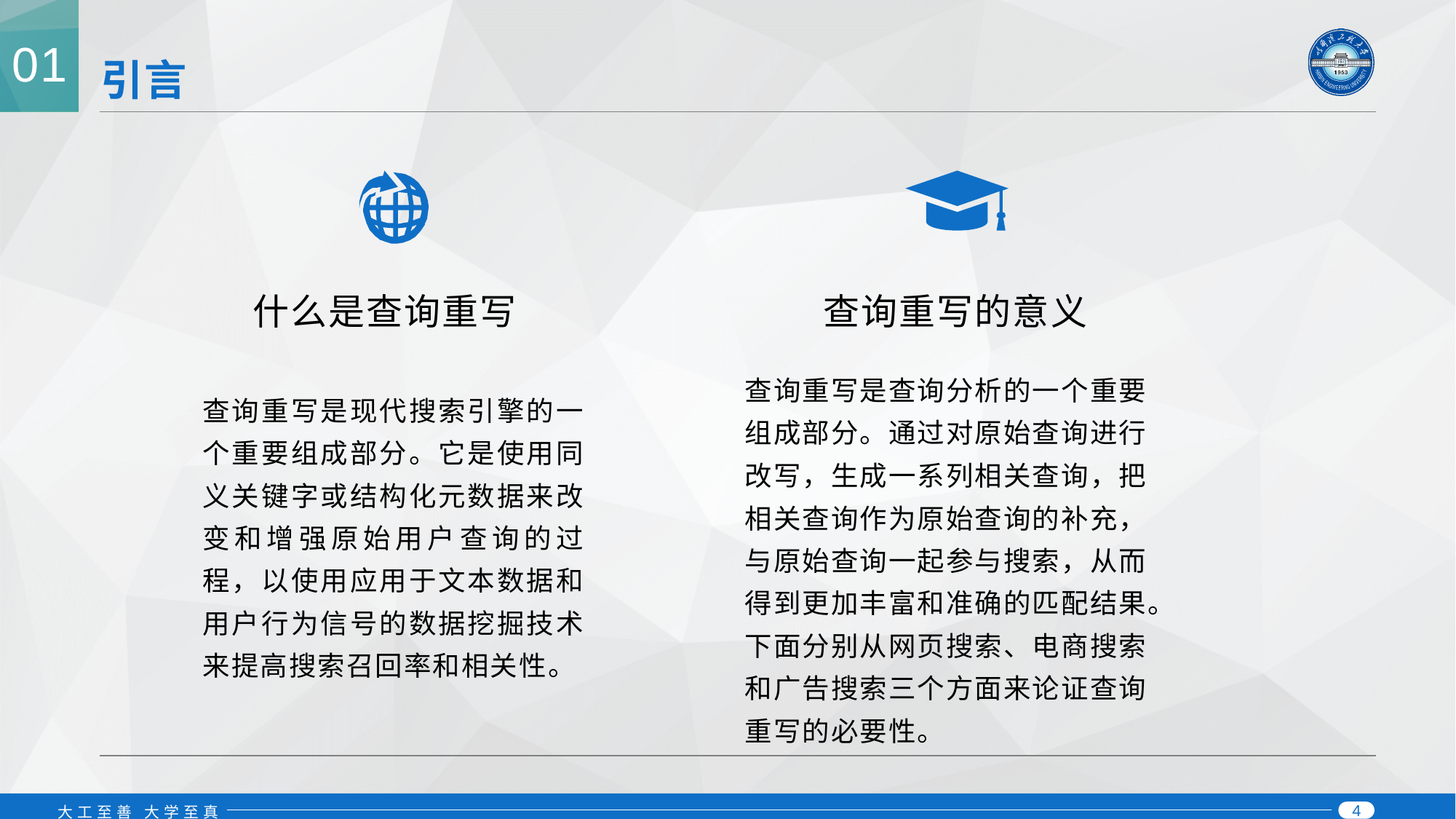

01
# 引言

什么是查询重写
查询重写的意义
查询重写是查询分析的一个重要组成部分。通过对原始查询进行改写，生成一系列相关查询，把相关查询作为原始查询的补充，与原始查询一起参与搜索，从而得到更加丰富和准确的匹配结果。下面分别从网页搜索、电商搜索和广告搜索三个方面来论证查询重写的必要性。
查询重写是现代搜索引擎的一个重要组成部分。它是使用同义关键字或结构化元数据来改变和增强原始用户查询的过程，以使用应用于文本数据和用户行为信号的数据挖掘技术来提高搜索召回率和相关性。